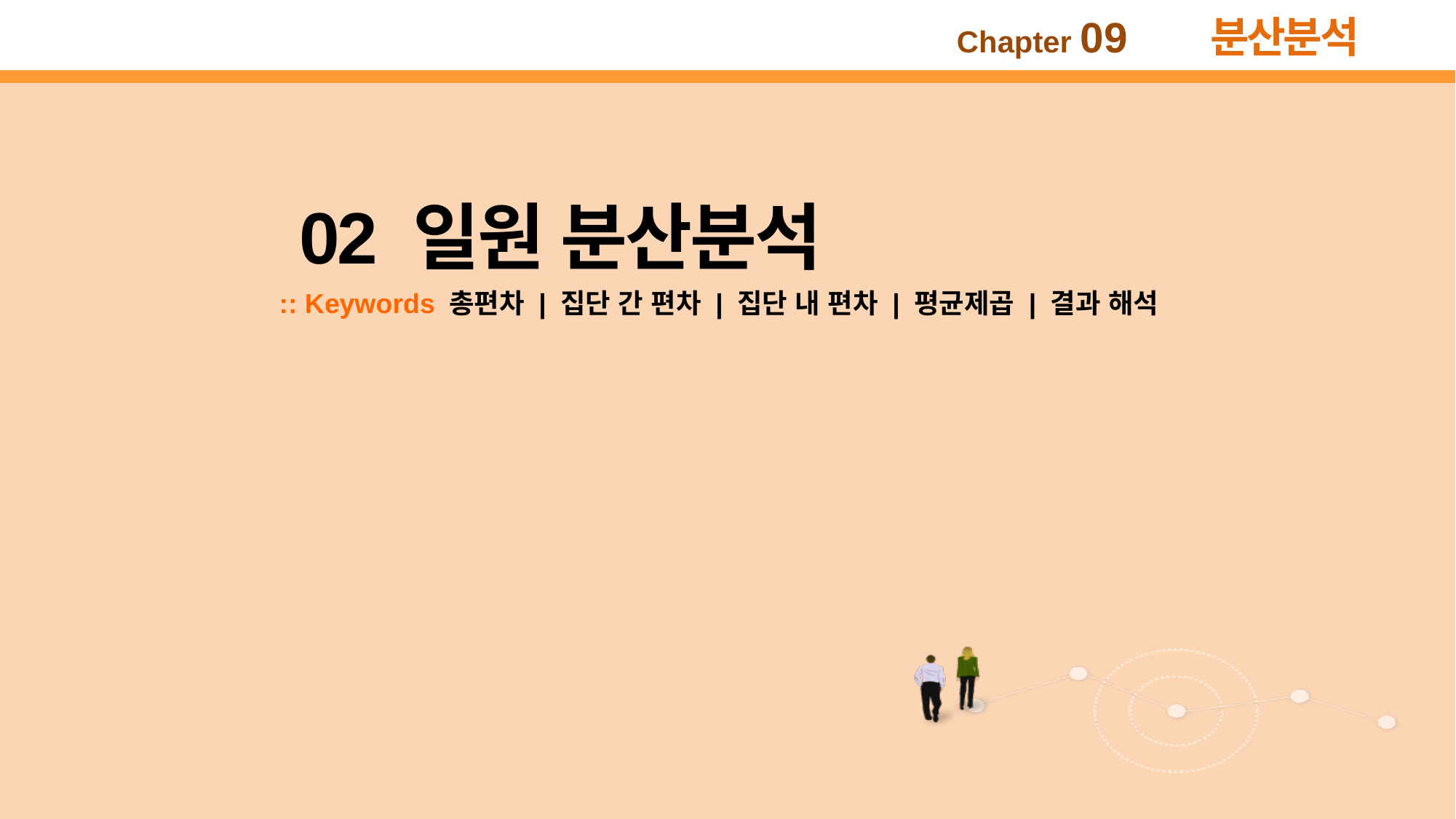

02 일원 분산분석
:: Keywords 총편차 | 집단 간 편차 | 집단 내 편차 | 평균제곱 | 결과 해석